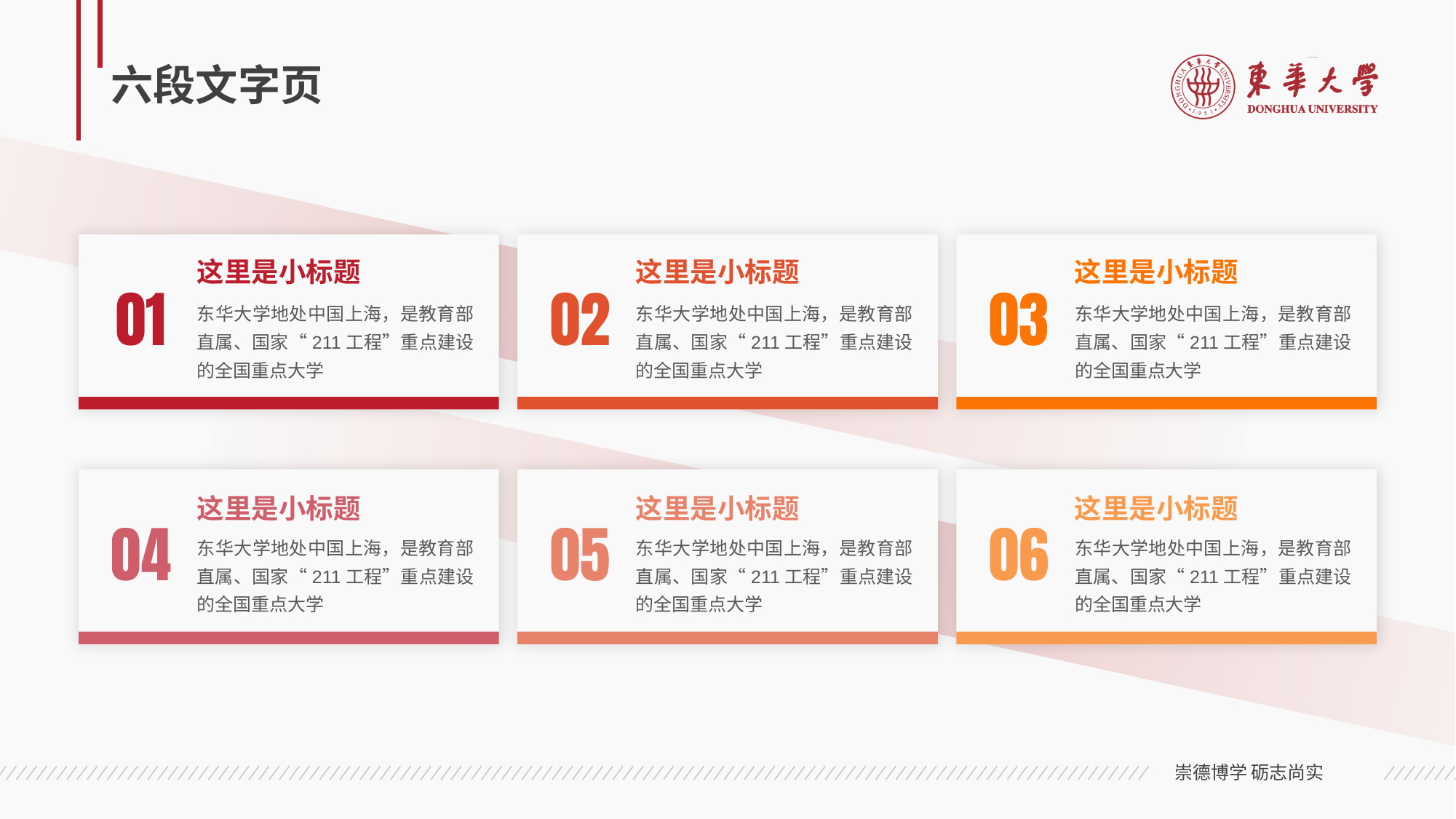

# 六段文字页

这里是小标题
这里是小标题
这里是小标题

01
02
03
东华大学地处中国上海，是教育部直属、国家“211工程”重点建设的全国重点大学
东华大学地处中国上海，是教育部直属、国家“211工程”重点建设的全国重点大学
东华大学地处中国上海，是教育部直属、国家“211工程”重点建设的全国重点大学

这里是小标题
这里是小标题
这里是小标题
04
05
06

东华大学地处中国上海，是教育部直属、国家“211工程”重点建设的全国重点大学
东华大学地处中国上海，是教育部直属、国家“211工程”重点建设的全国重点大学
东华大学地处中国上海，是教育部直属、国家“211工程”重点建设的全国重点大学